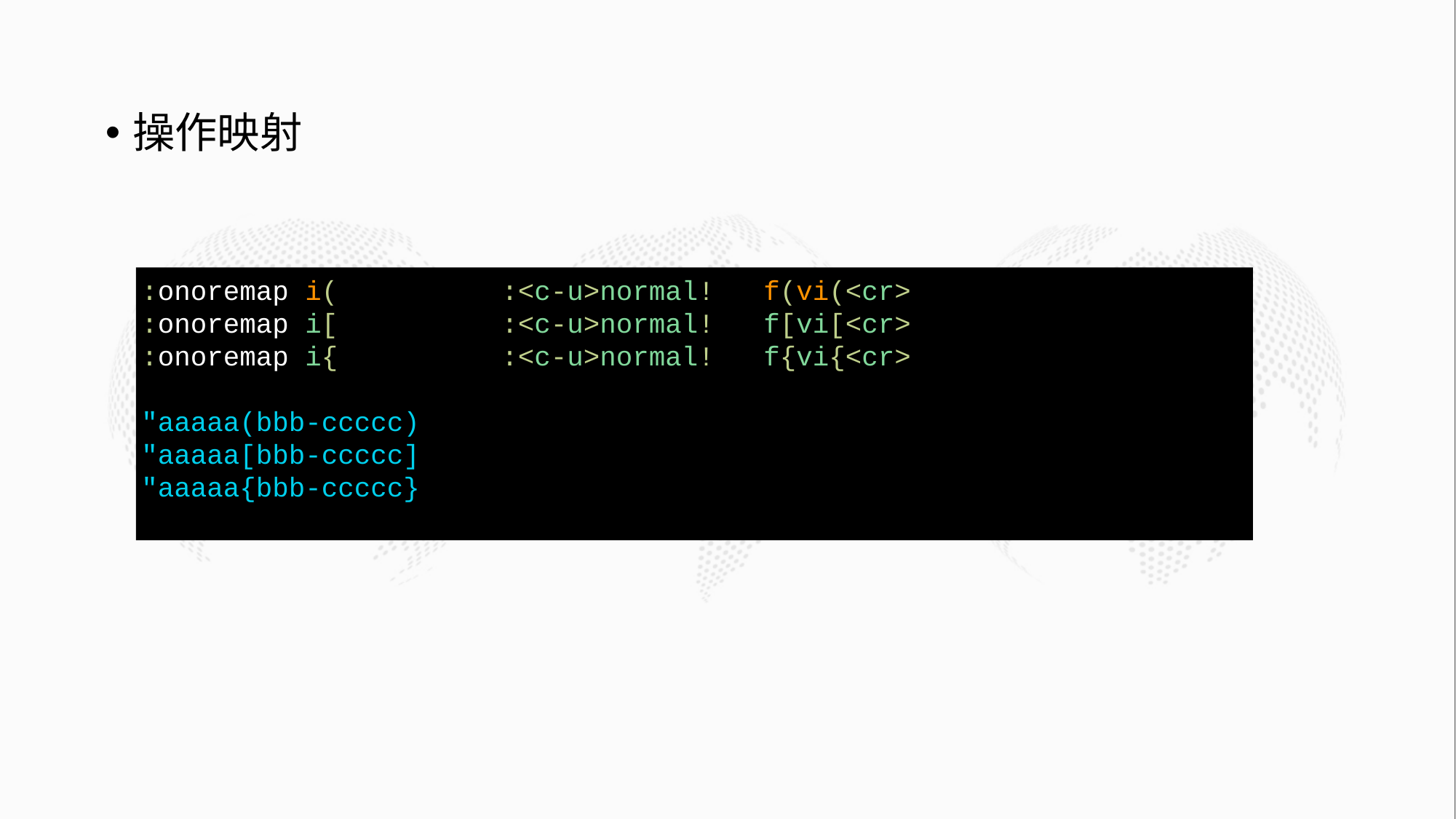

操作映射
:onoremap i(          :<c-u>normal!   f(vi(<cr>
:onoremap i[          :<c-u>normal!   f[vi[<cr>
:onoremap i{          :<c-u>normal!   f{vi{<cr>

"aaaaa(bbb-ccccc)
"aaaaa[bbb-ccccc]
"aaaaa{bbb-ccccc}